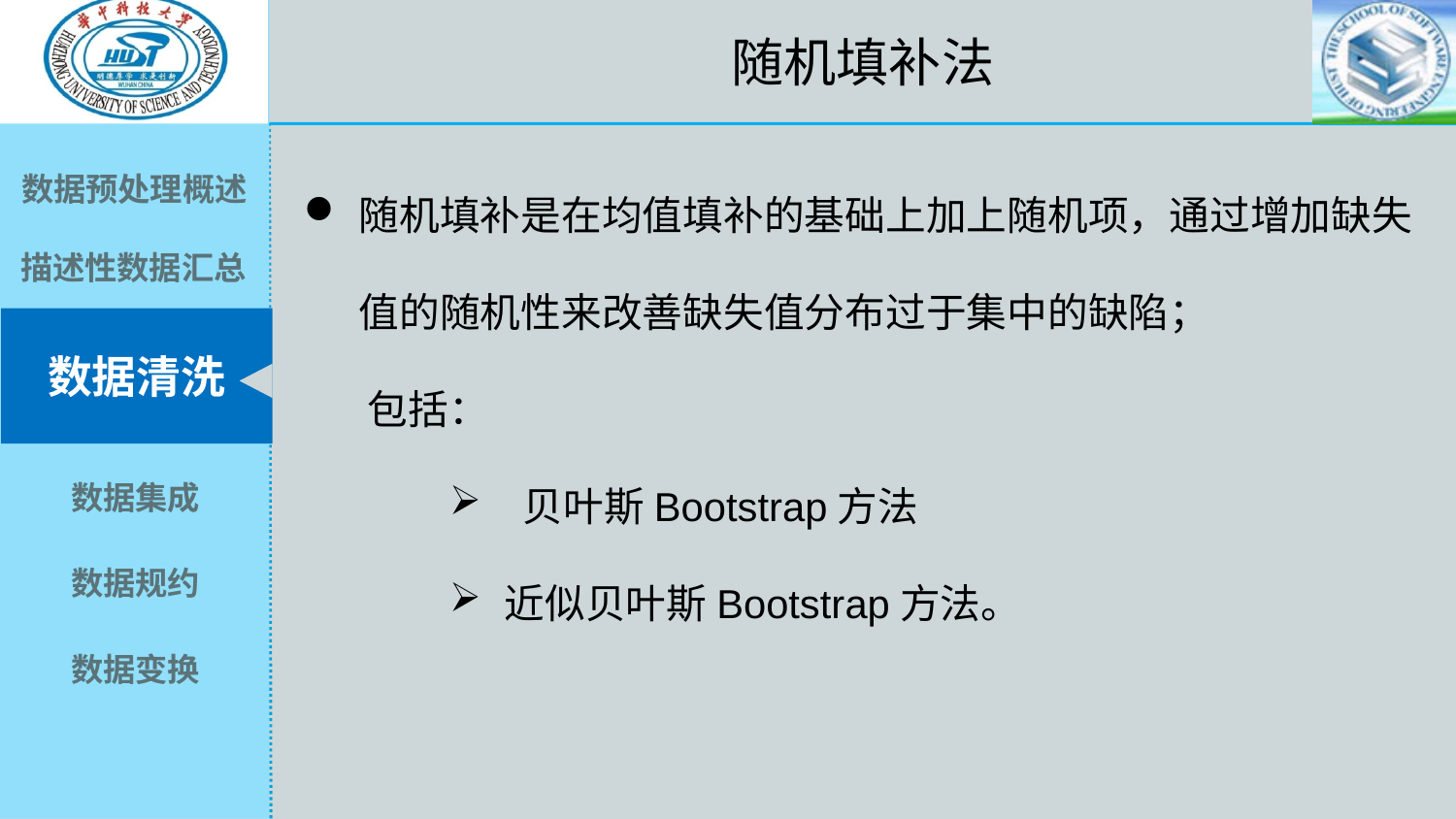

随机填补法
随机填补是在均值填补的基础上加上随机项，通过增加缺失值的随机性来改善缺失值分布过于集中的缺陷；
      包括：
 贝叶斯Bootstrap方法
近似贝叶斯Bootstrap方法。